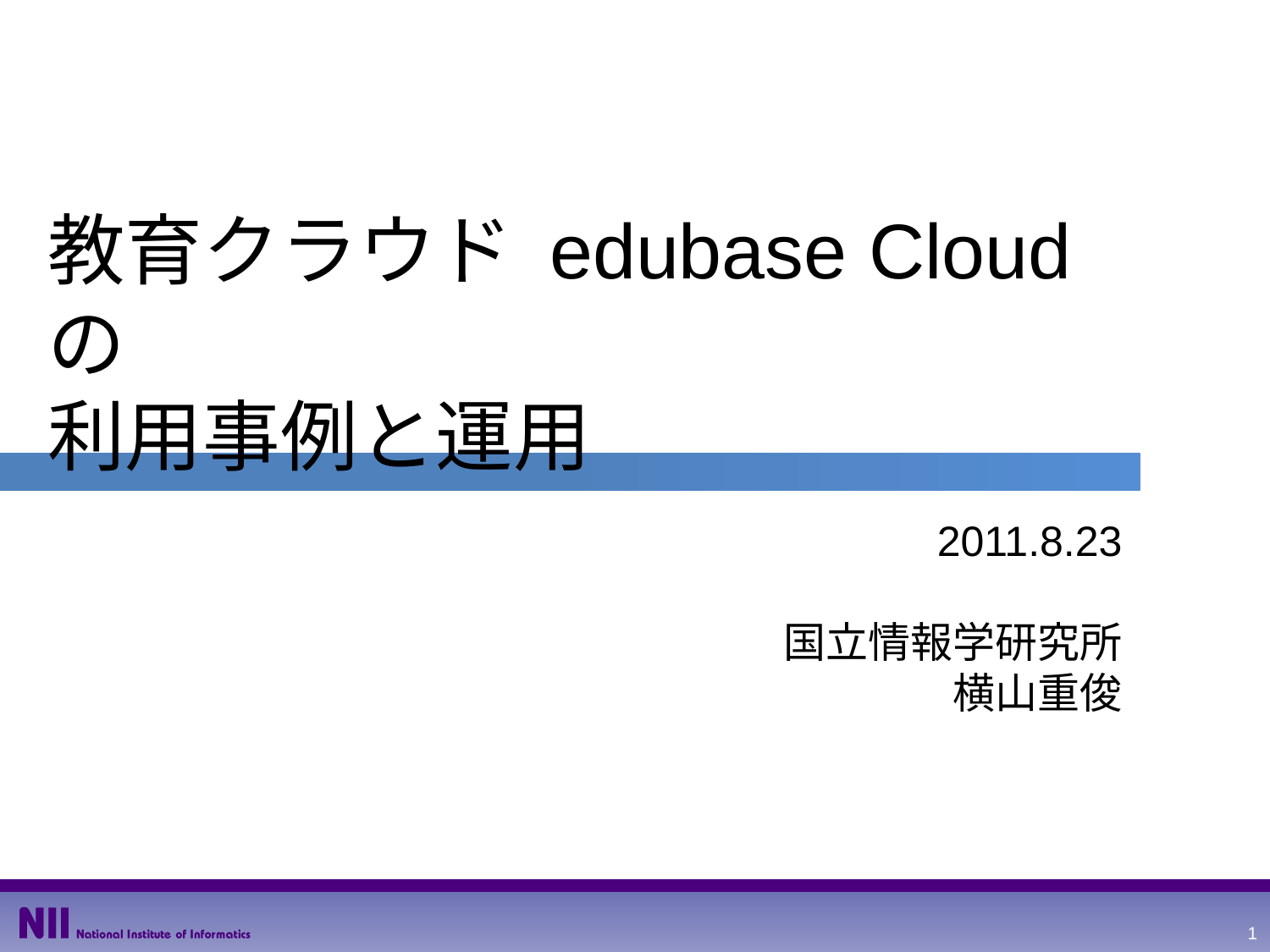

# 教育クラウド edubase Cloudの 利用事例と運用
2011.8.23

国立情報学研究所
横山重俊

1